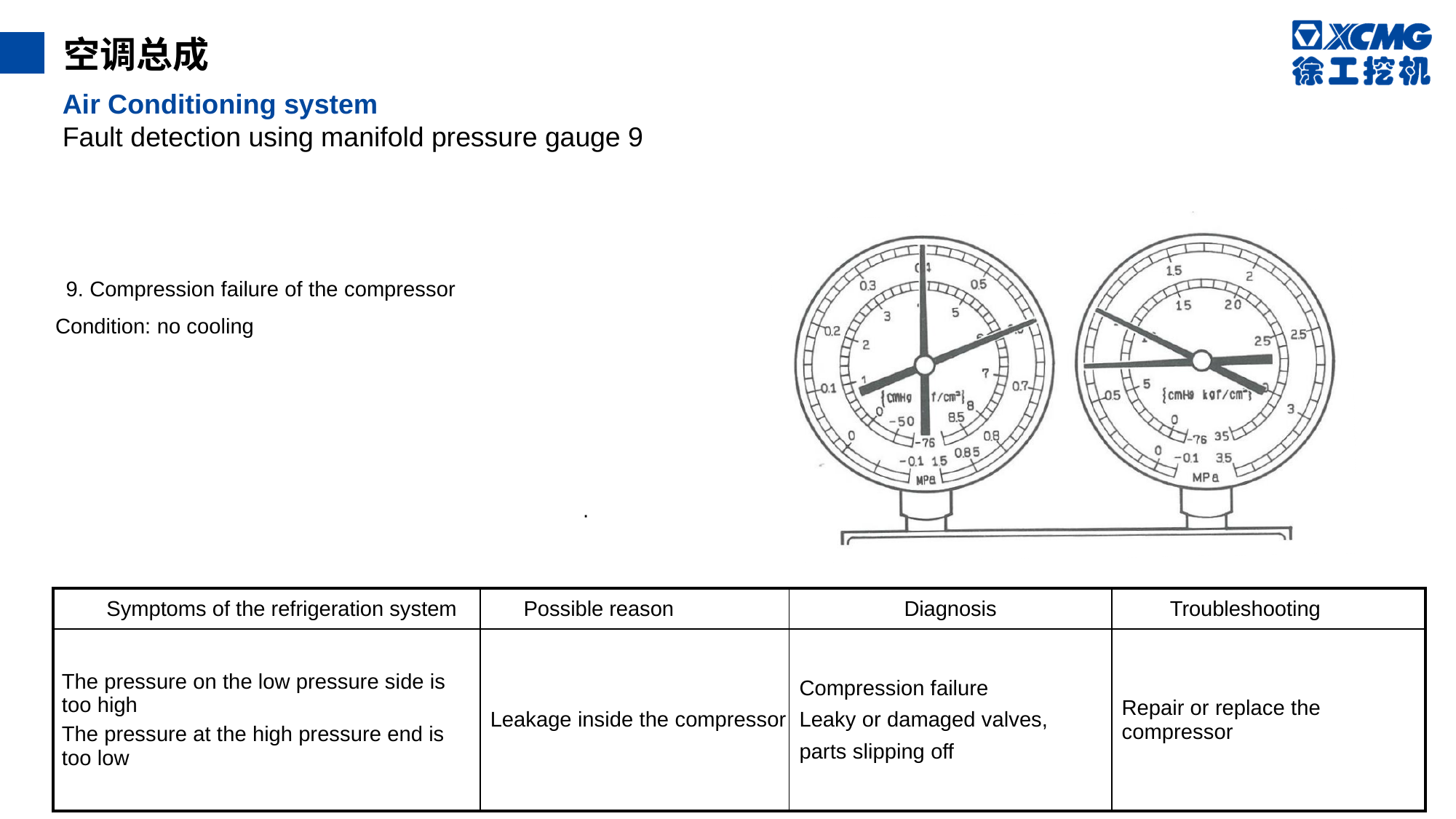

空调总成

Air Conditioning system
Fault detection using manifold pressure gauge 9

9. Compression failure of the compressor
Condition: no cooling
·
| Symptoms of the refrigeration system | Possible reason | Diagnosis | Troubleshooting |
| --- | --- | --- | --- |
| The pressure on the low pressure side is too high The pressure at the high pressure end is too low | Leakage inside the compressor | Compression failure Leaky or damaged valves, parts slipping off | Repair or replace the compressor |